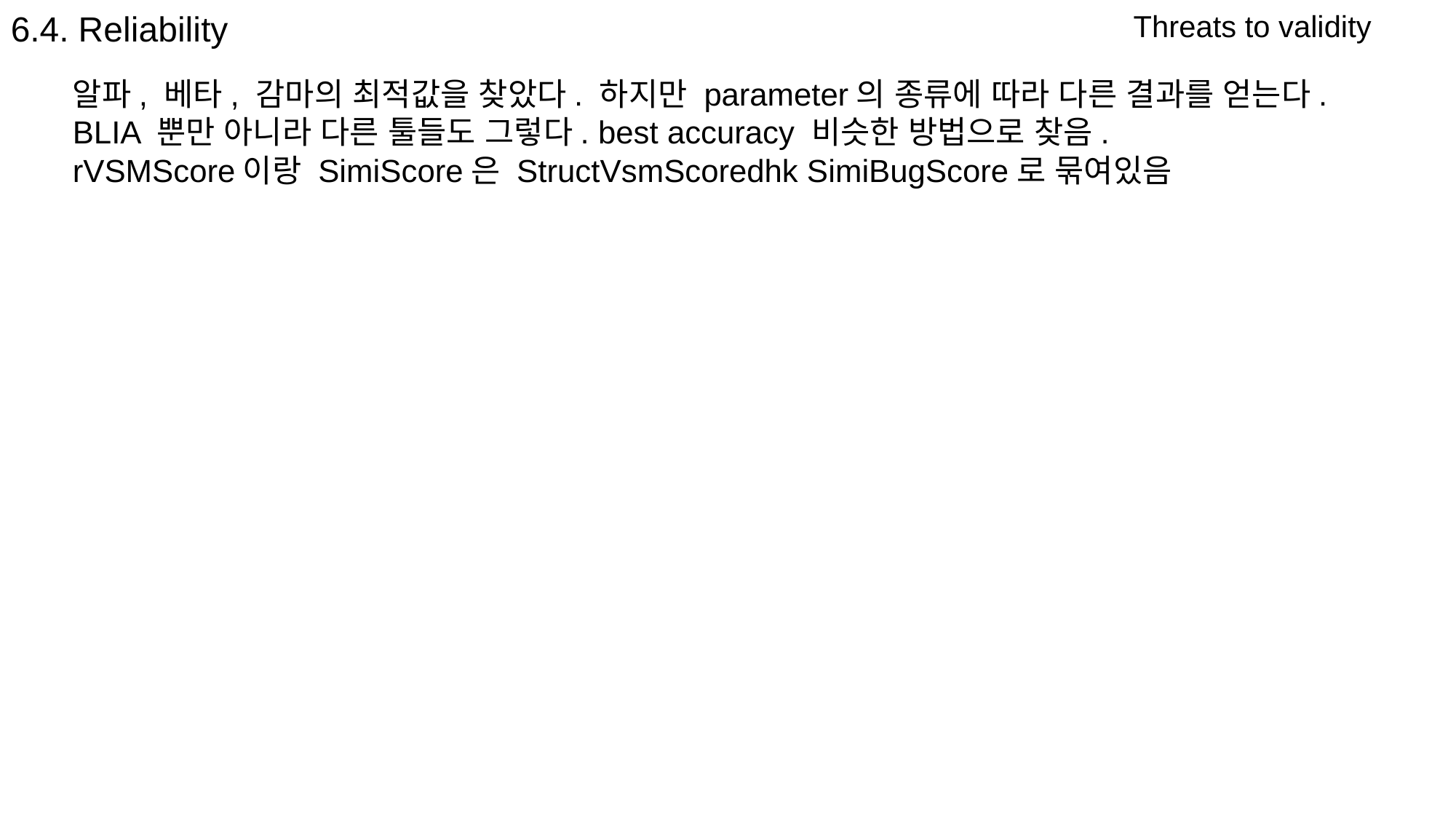

6.4. Reliability
Threats to validity
알파, 베타, 감마의 최적값을 찾았다. 하지만 parameter의 종류에 따라 다른 결과를 얻는다. BLIA 뿐만 아니라 다른 툴들도 그렇다. best accuracy 비슷한 방법으로 찾음.
rVSMScore이랑 SimiScore은 StructVsmScoredhk SimiBugScore로 묶여있음